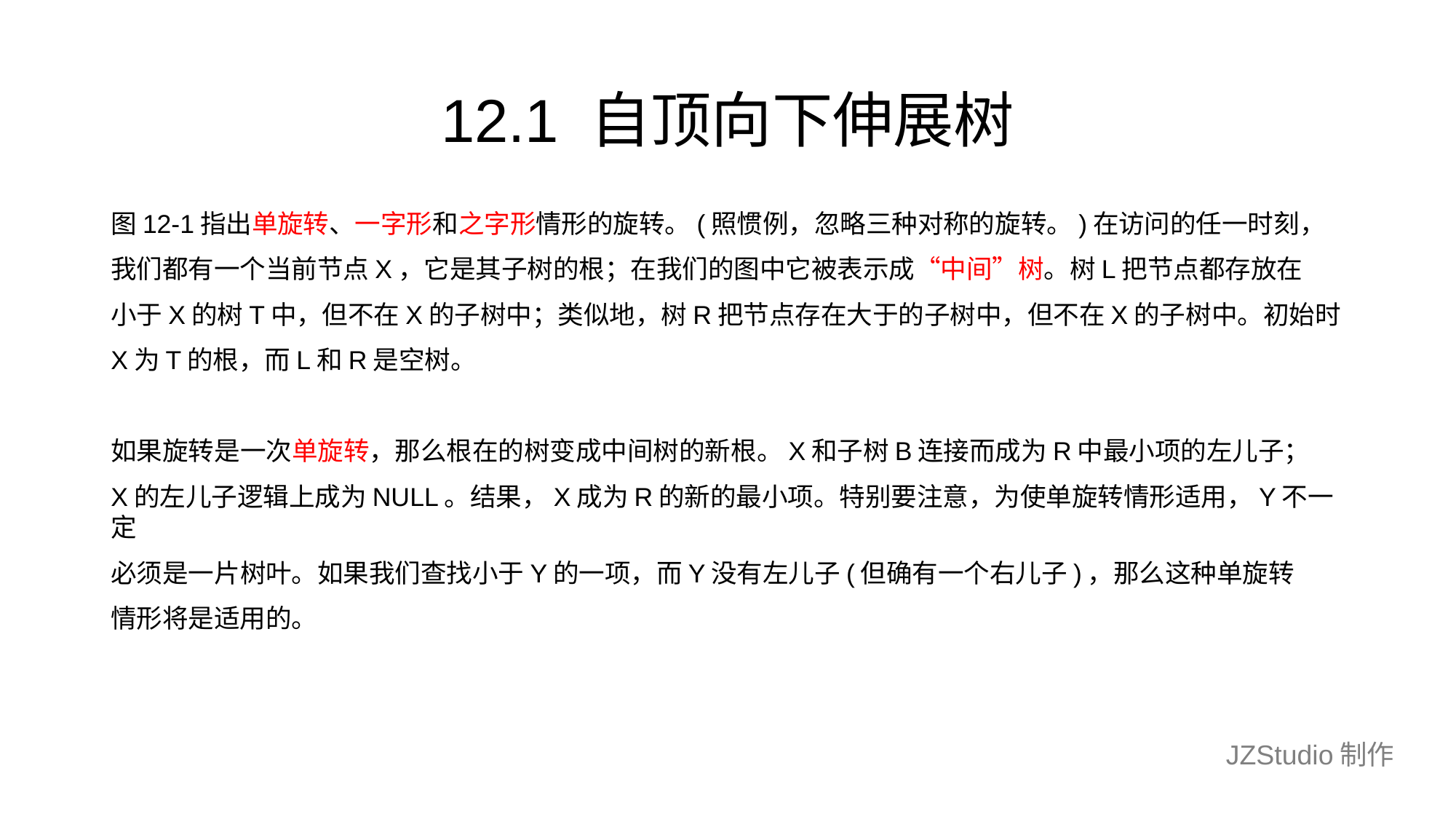

# 12.1 自顶向下伸展树
图12-1指出单旋转、一字形和之字形情形的旋转。(照惯例，忽略三种对称的旋转。)在访问的任一时刻，
我们都有一个当前节点X，它是其子树的根；在我们的图中它被表示成“中间”树。树L把节点都存放在
小于X的树T中，但不在X的子树中；类似地，树R把节点存在大于的子树中，但不在X的子树中。初始时
X为T的根，而L和R是空树。

如果旋转是一次单旋转，那么根在的树变成中间树的新根。X和子树B连接而成为R中最小项的左儿子；
X的左儿子逻辑上成为NULL。结果，X成为R的新的最小项。特别要注意，为使单旋转情形适用，Y不一定
必须是一片树叶。如果我们查找小于Y的一项，而Y没有左儿子(但确有一个右儿子)，那么这种单旋转
情形将是适用的。